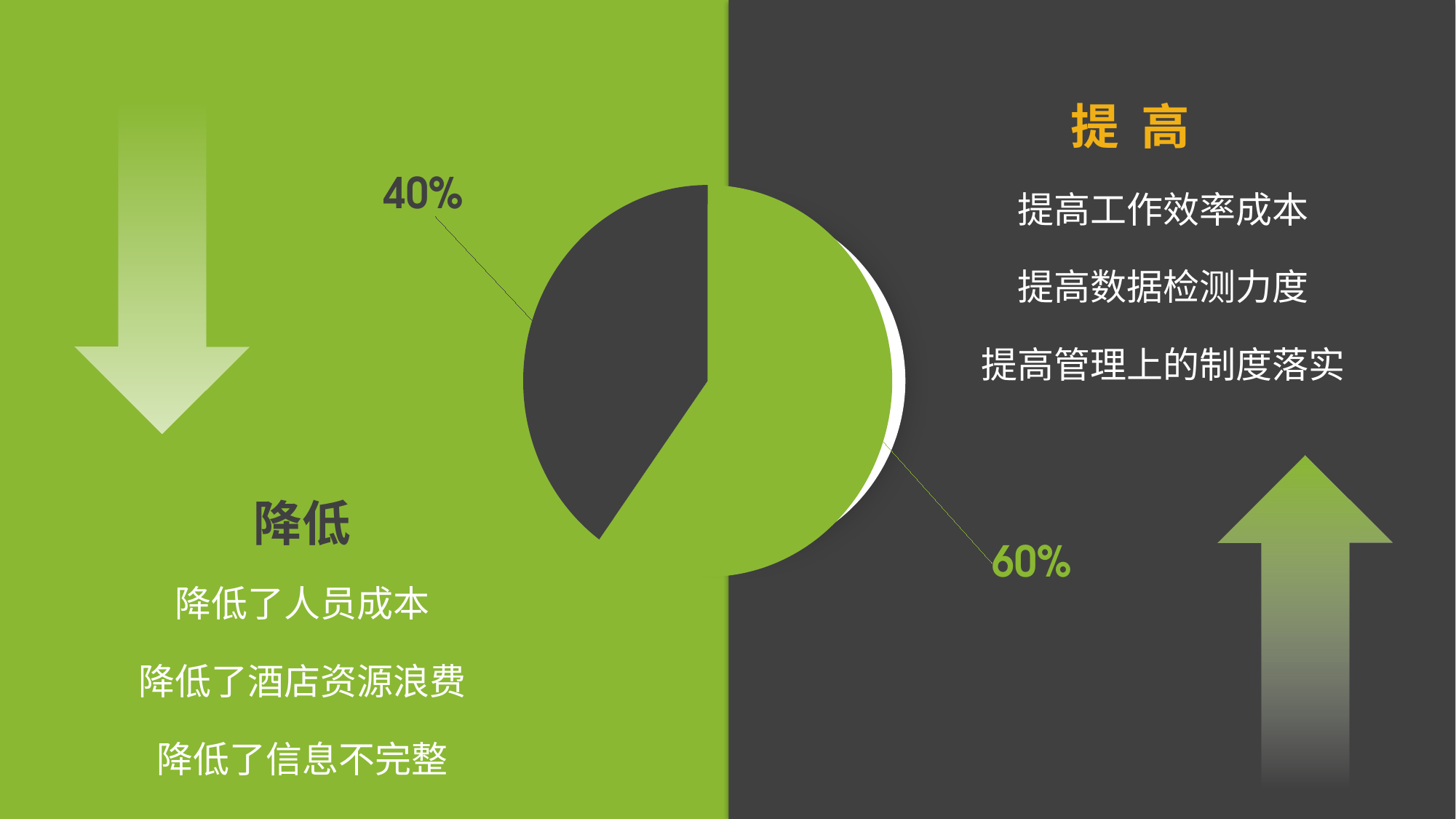

提  高

提高工作效率成本
提高数据检测力度
提高管理上的制度落实

### Chart

| Category | 销售额 |
|---|---|
| A | 0.6 |
| B | 0.4 |

降低
降低了人员成本
降低了酒店资源浪费
降低了信息不完整